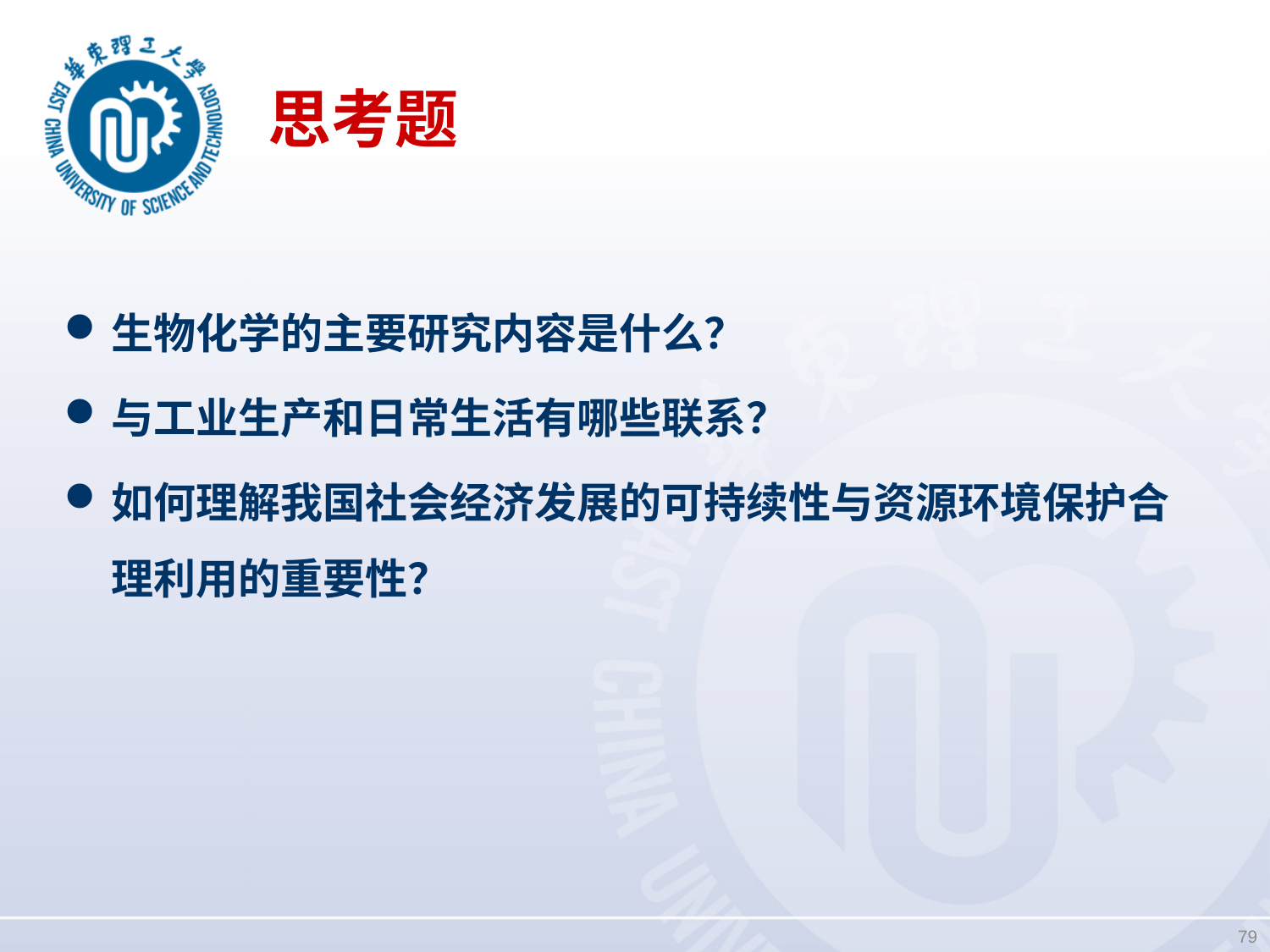

# 思考题
生物化学的主要研究内容是什么？
与工业生产和日常生活有哪些联系？
如何理解我国社会经济发展的可持续性与资源环境保护合理利用的重要性？
79